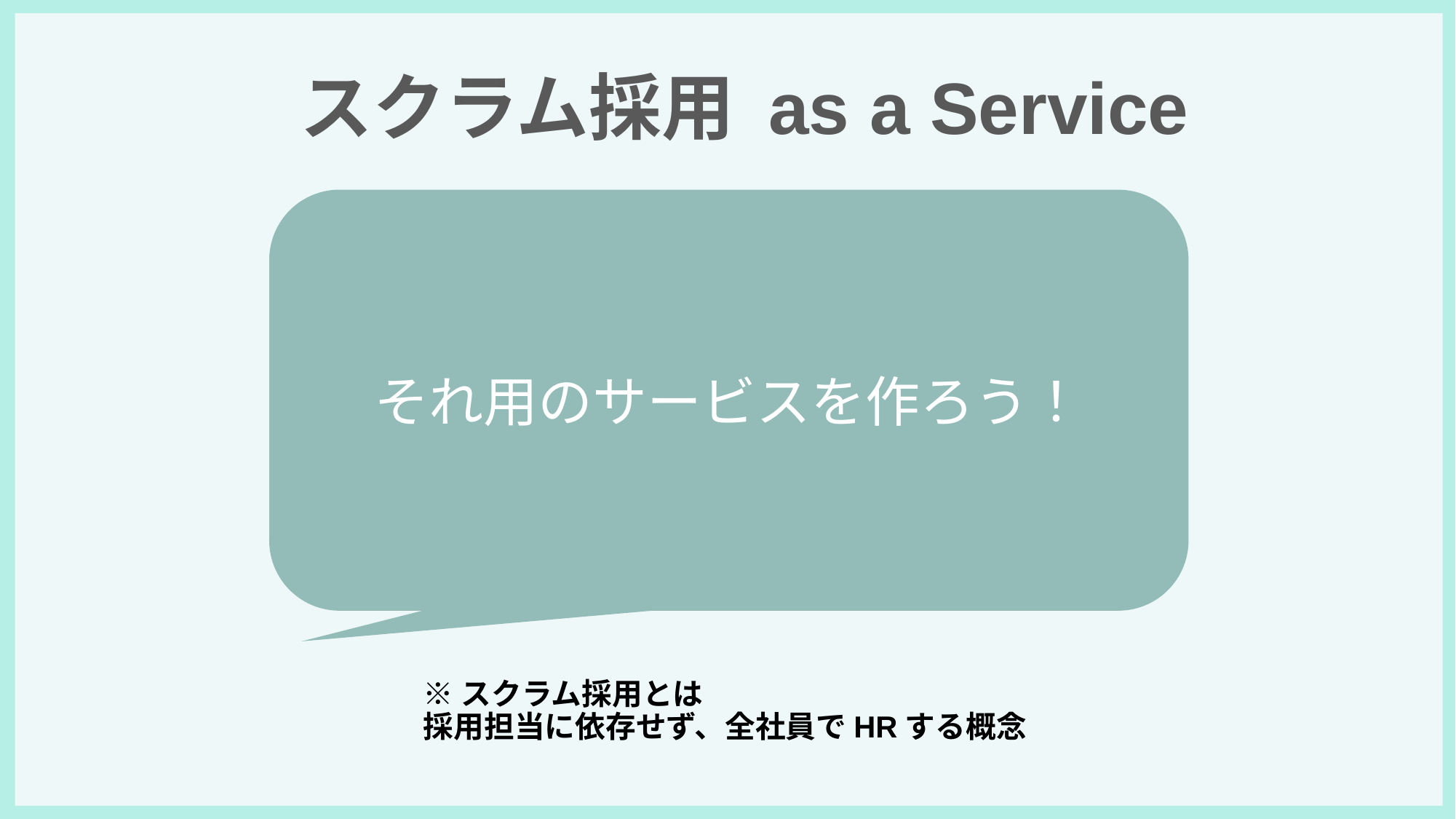

スクラム採用 as a Service
それ用のサービスを作ろう！
※スクラム採用とは
採用担当に依存せず、全社員でHRする概念